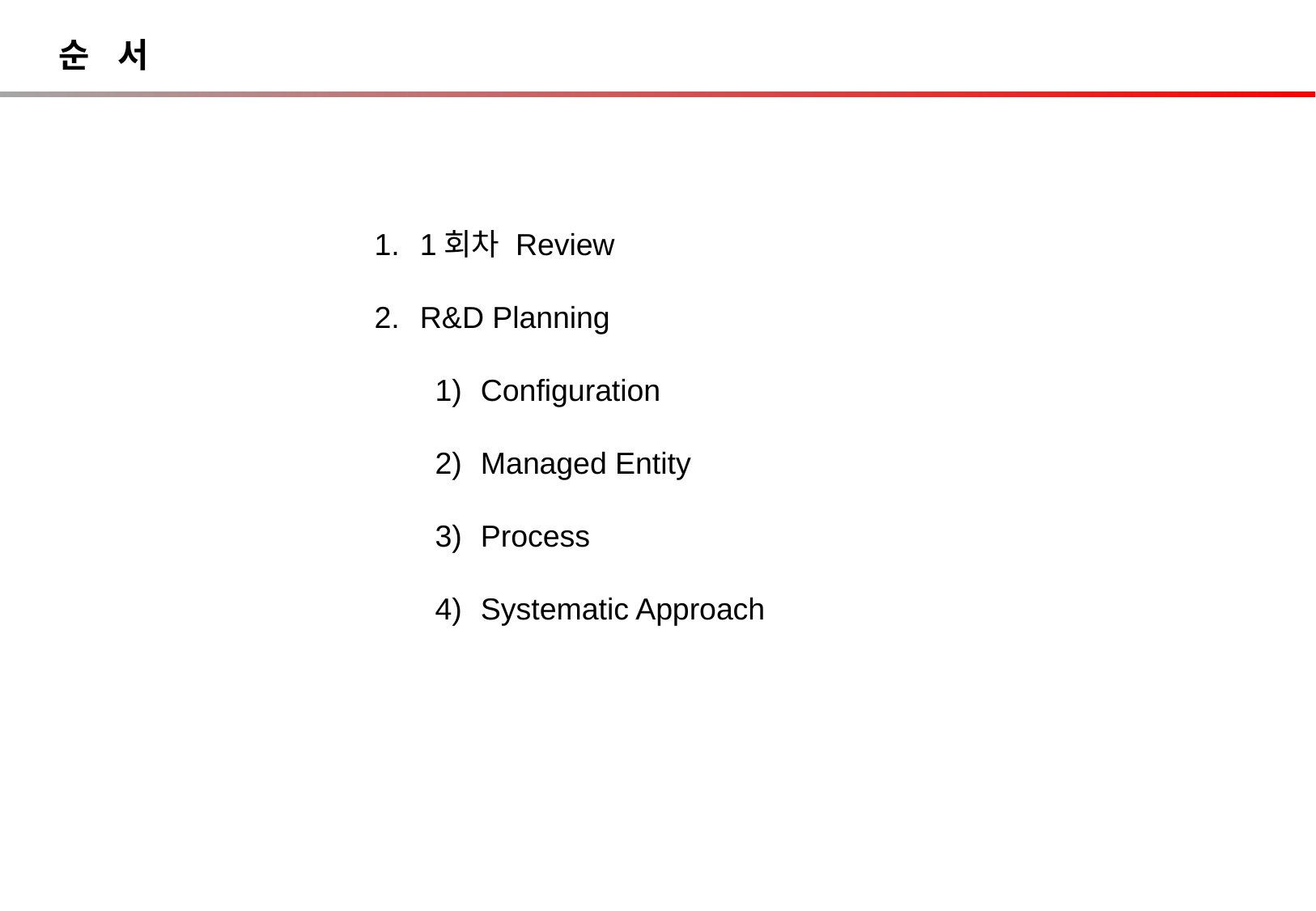

순   서
1회차 Review
R&D Planning
Configuration
Managed Entity
Process
Systematic Approach